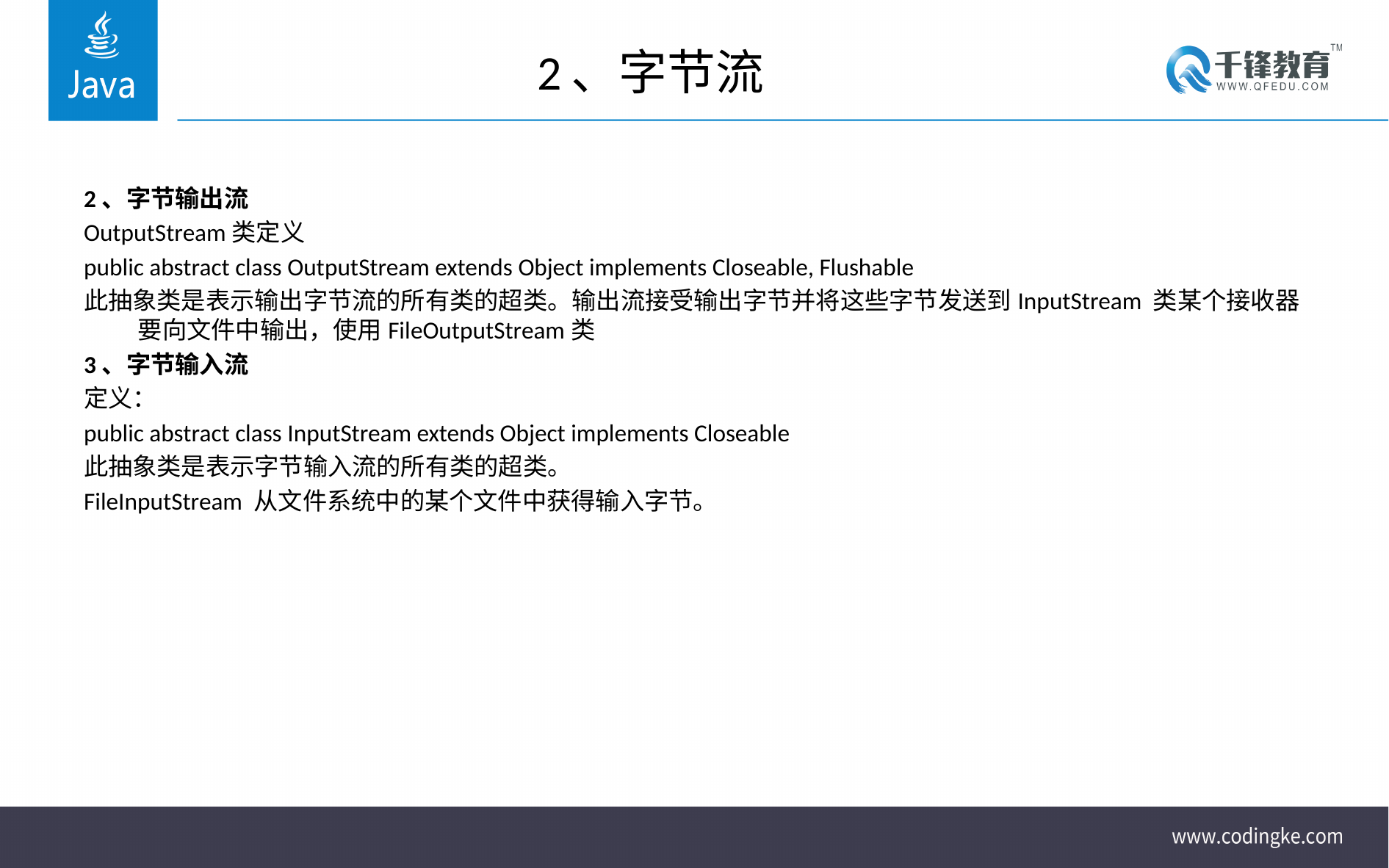

# 2、字节流
2、字节输出流
OutputStream类定义
public abstract class OutputStream extends Object implements Closeable, Flushable
此抽象类是表示输出字节流的所有类的超类。输出流接受输出字节并将这些字节发送到InputStream 类某个接收器要向文件中输出，使用FileOutputStream类
3、字节输入流
定义：
public abstract class InputStream extends Object implements Closeable
此抽象类是表示字节输入流的所有类的超类。
FileInputStream 从文件系统中的某个文件中获得输入字节。